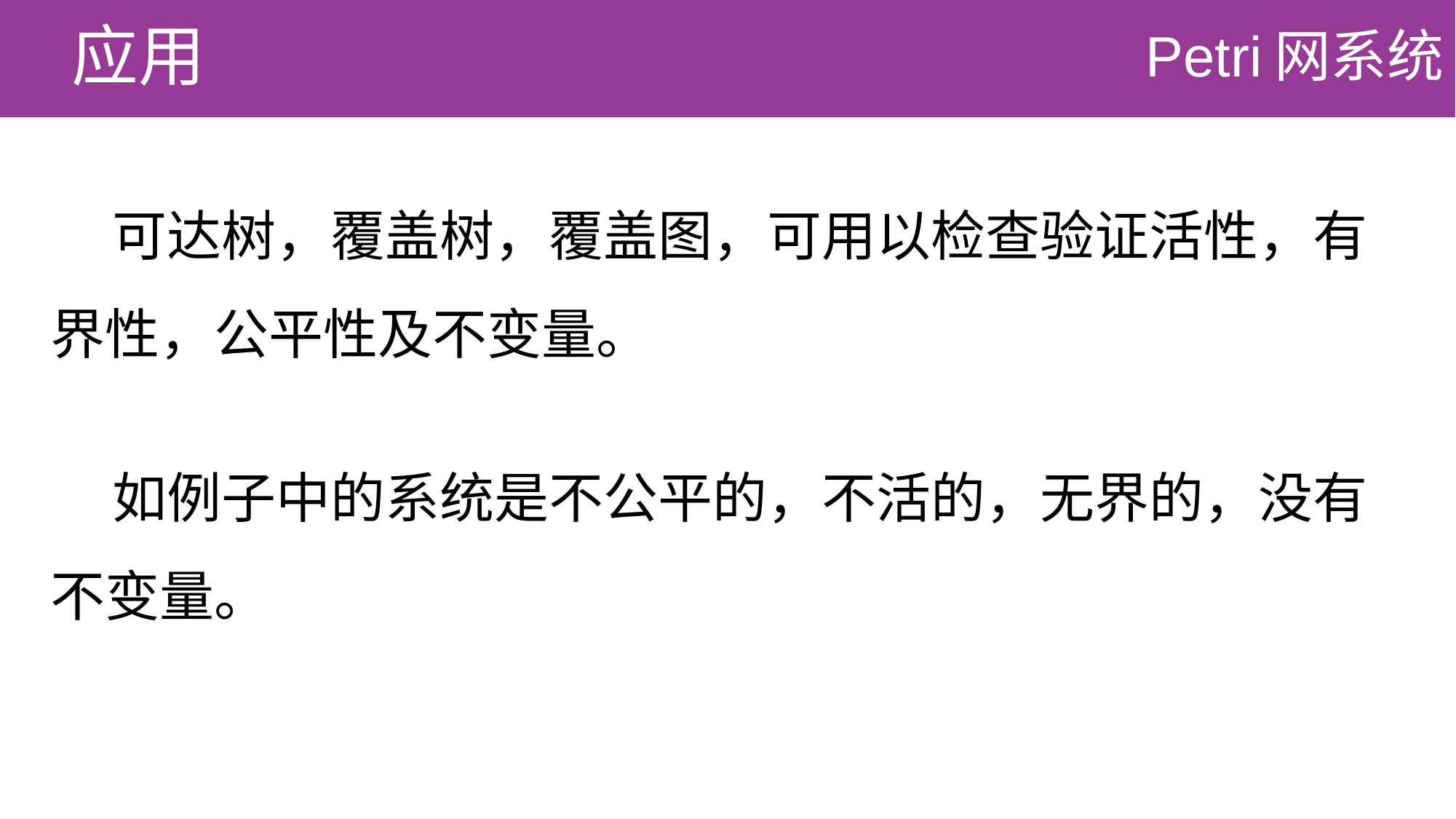

应用
# Petri网系统
    可达树，覆盖树，覆盖图，可用以检查验证活性，有界性，公平性及不变量。

    如例子中的系统是不公平的，不活的，无界的，没有不变量。